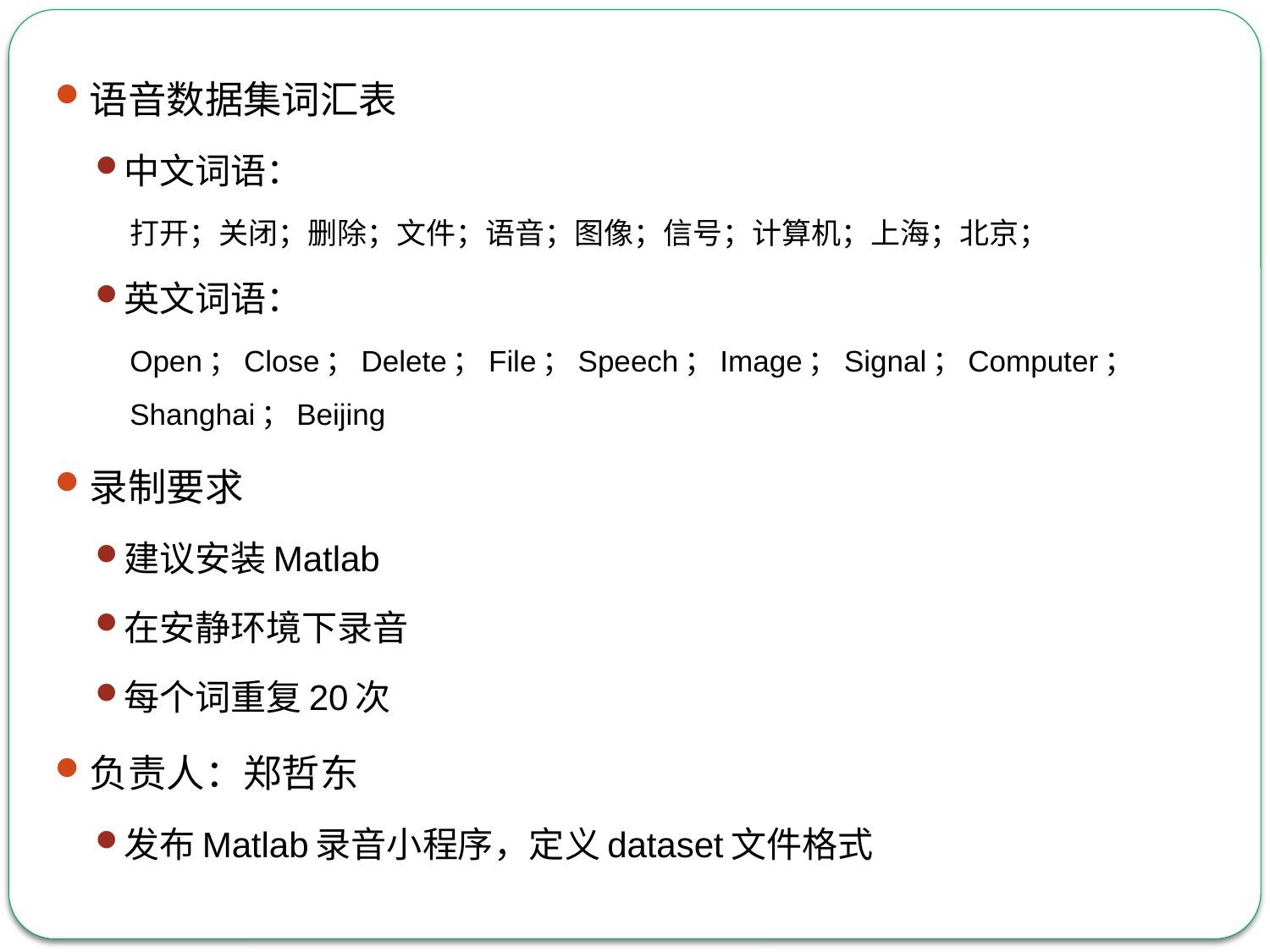

语音数据集词汇表
中文词语：
打开；关闭；删除；文件；语音；图像；信号；计算机；上海；北京；
英文词语：
Open；Close；Delete；File；Speech；Image；Signal；Computer；Shanghai；Beijing
录制要求
建议安装Matlab
在安静环境下录音
每个词重复20次
负责人：郑哲东
发布Matlab录音小程序，定义dataset文件格式